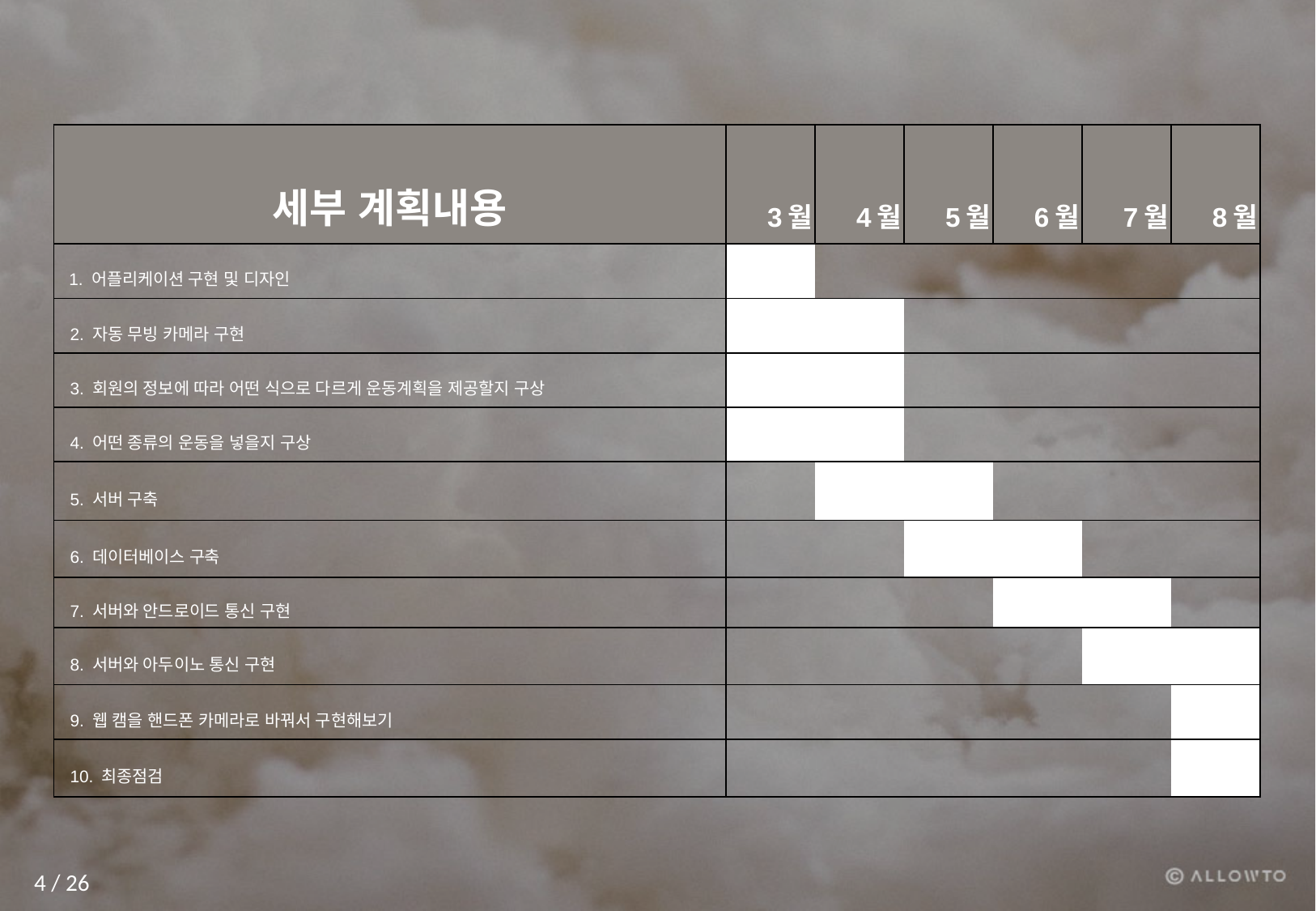

| 세부 계획내용 | 3월 | 4월 | 5월 | 6월 | 7월 | 8월 |
| --- | --- | --- | --- | --- | --- | --- |
| 1. 어플리케이션 구현 및 디자인 |  |  |  |  |  |  |
| 2. 자동 무빙 카메라 구현 |  |  |  |  |  |  |
| 3. 회원의 정보에 따라 어떤 식으로 다르게 운동계획을 제공할지 구상 |  |  |  |  |  |  |
| 4. 어떤 종류의 운동을 넣을지 구상 |  |  |  |  |  |  |
| 5. 서버 구축 |  |  |  |  |  |  |
| 6. 데이터베이스 구축 |  |  |  |  |  |  |
| 7. 서버와 안드로이드 통신 구현 |  |  |  |  |  |  |
| 8. 서버와 아두이노 통신 구현 |  |  |  |  |  |  |
| 9. 웹 캠을 핸드폰 카메라로 바꿔서 구현해보기 |  |  |  |  |  |  |
| 10. 최종점검 |  |  |  |  |  |  |
4 / 26